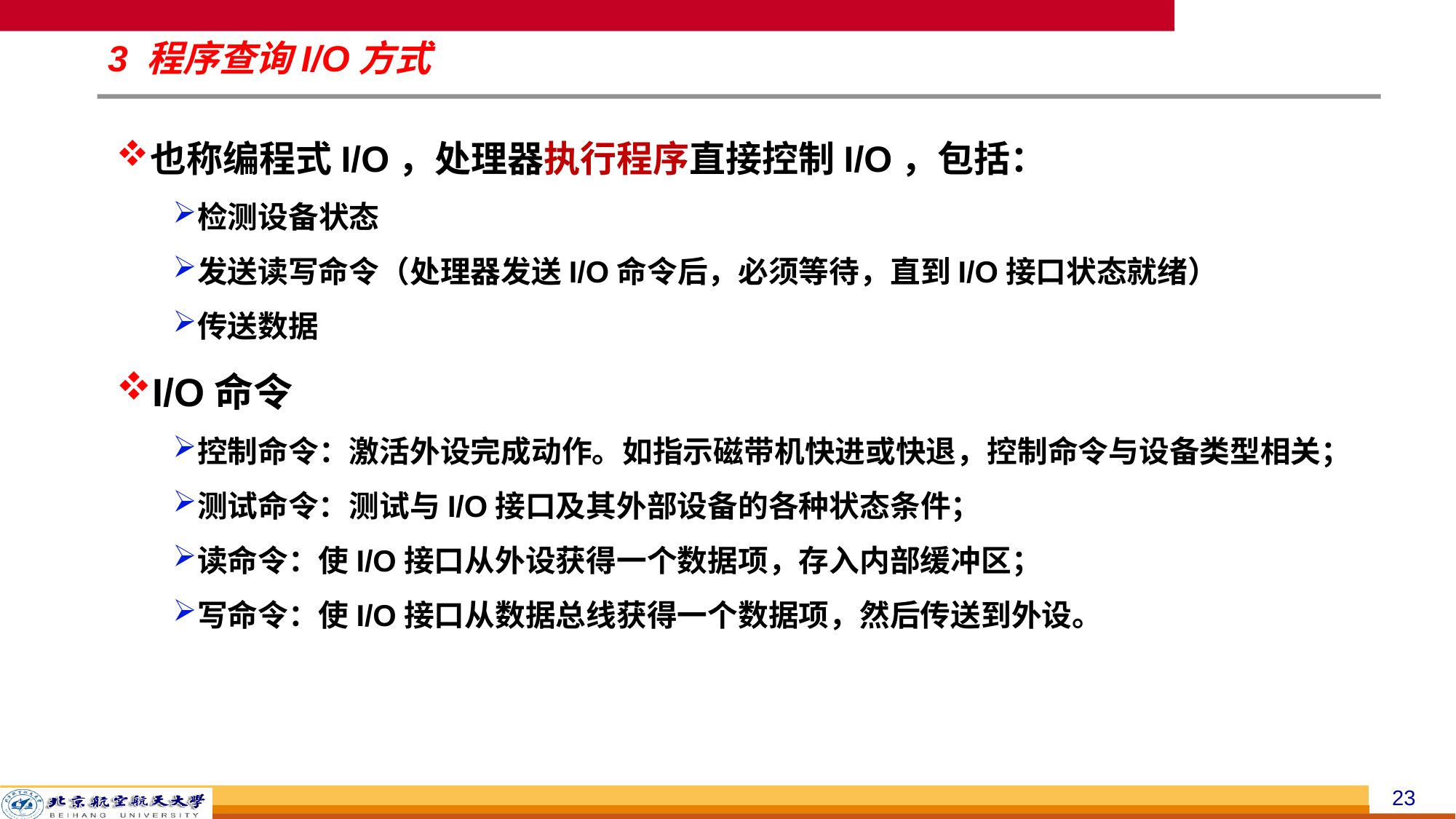

# 3 程序查询I/O方式
也称编程式I/O，处理器执行程序直接控制I/O，包括：
检测设备状态
发送读写命令（处理器发送I/O命令后，必须等待，直到I/O接口状态就绪）
传送数据
I/O命令
控制命令：激活外设完成动作。如指示磁带机快进或快退，控制命令与设备类型相关；
测试命令：测试与I/O接口及其外部设备的各种状态条件；
读命令：使I/O接口从外设获得一个数据项，存入内部缓冲区；
写命令：使I/O接口从数据总线获得一个数据项，然后传送到外设。